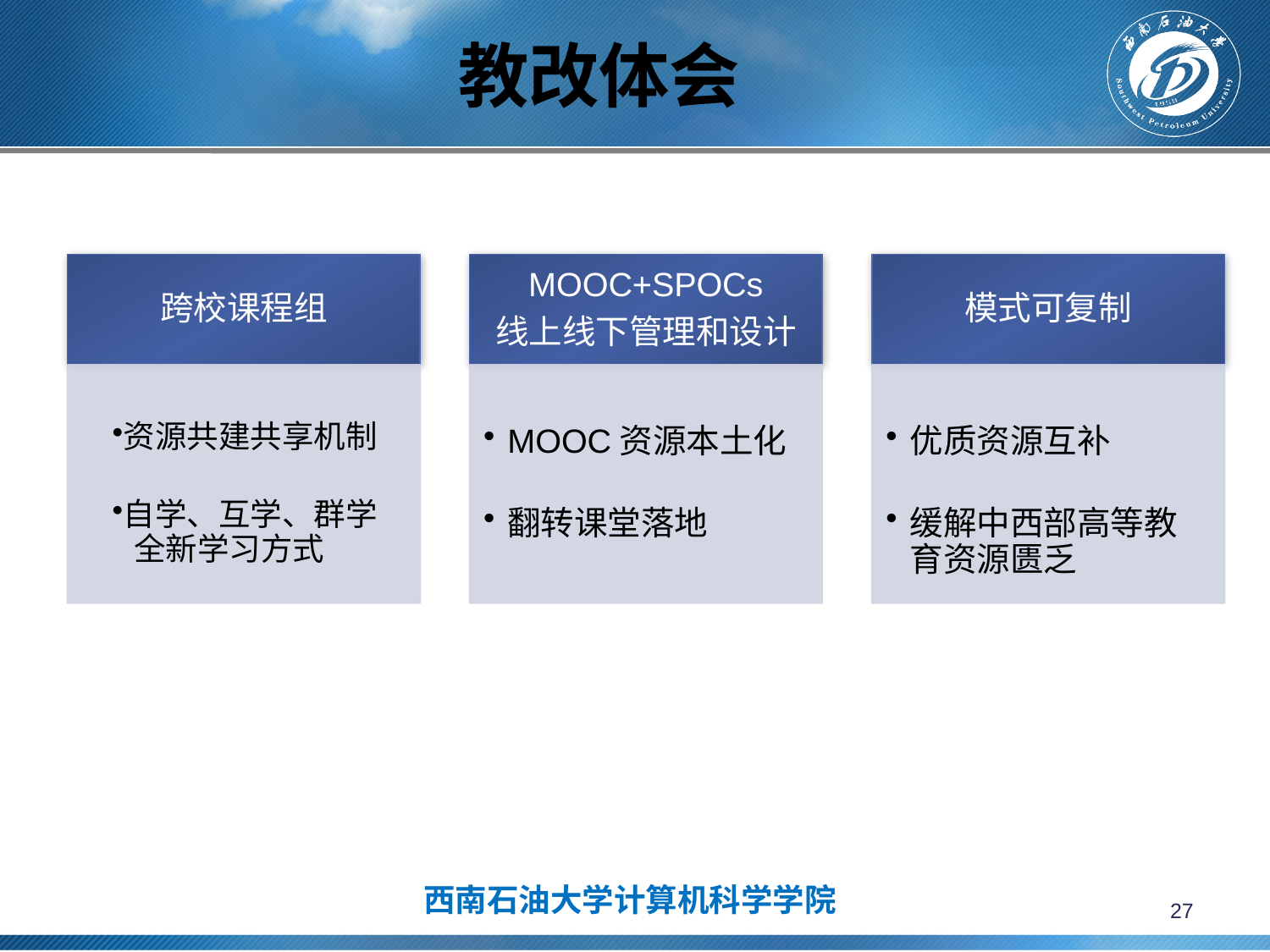

# 教改体会
跨校课程组

资源共建共享机制

自学、互学、群学
   全新学习方式
MOOC+SPOCs
线上线下管理和设计

MOOC资源本土化

翻转课堂落地
模式可复制

优质资源互补

缓解中西部高等教育资源匮乏
27